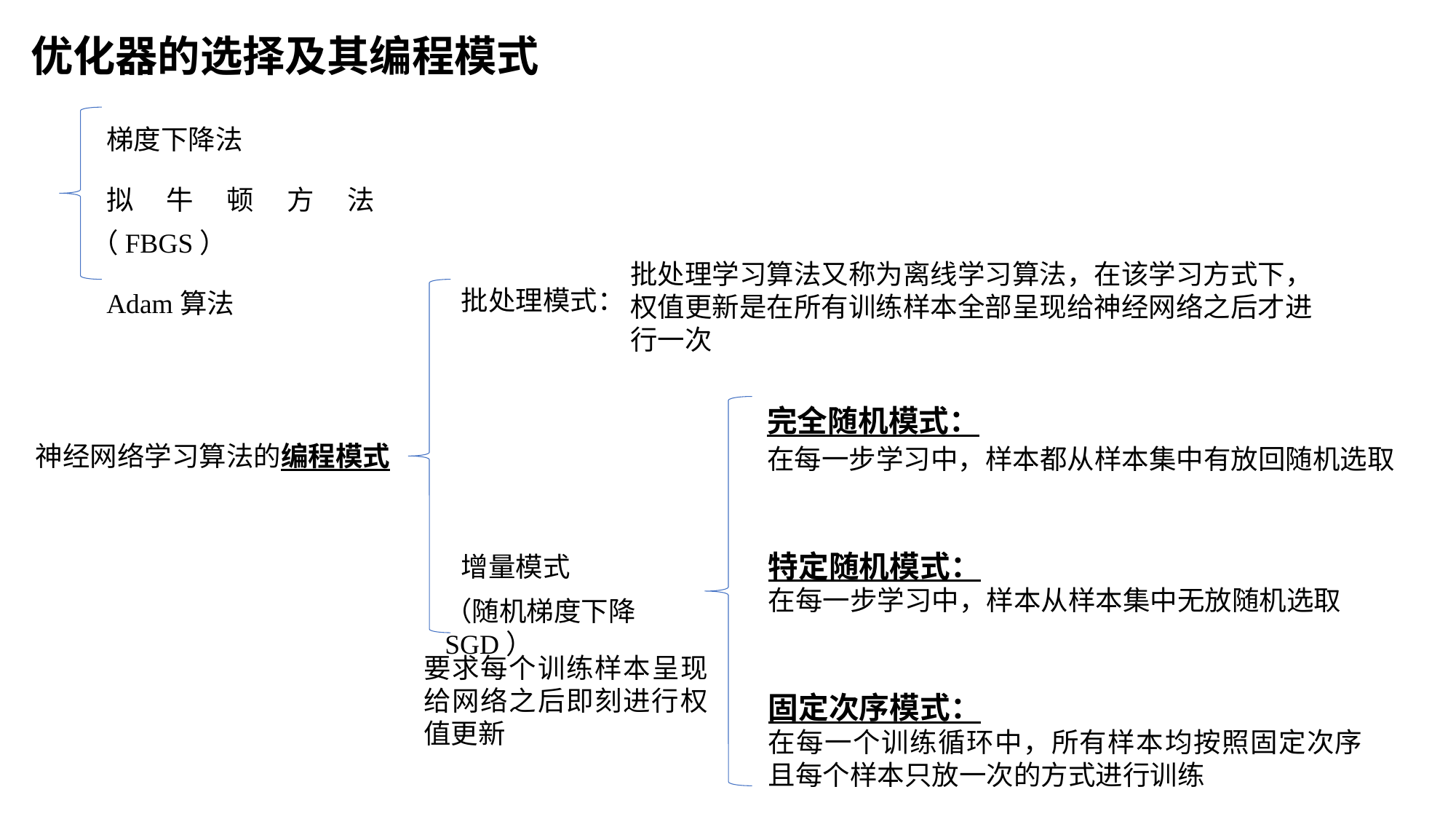

优化器的选择及其编程模式

梯度下降法
拟牛顿方法（FBGS）
Adam算法
批处理学习算法又称为离线学习算法，在该学习方式下，权值更新是在所有训练样本全部呈现给神经网络之后才进行一次
批处理模式：

完全随机模式：
在每一步学习中，样本都从样本集中有放回随机选取
神经网络学习算法的编程模式
特定随机模式：
在每一步学习中，样本从样本集中无放随机选取
增量模式
（随机梯度下降  SGD）
固定次序模式：
在每一个训练循环中，所有样本均按照固定次序且每个样本只放一次的方式进行训练
要求每个训练样本呈现给网络之后即刻进行权值更新